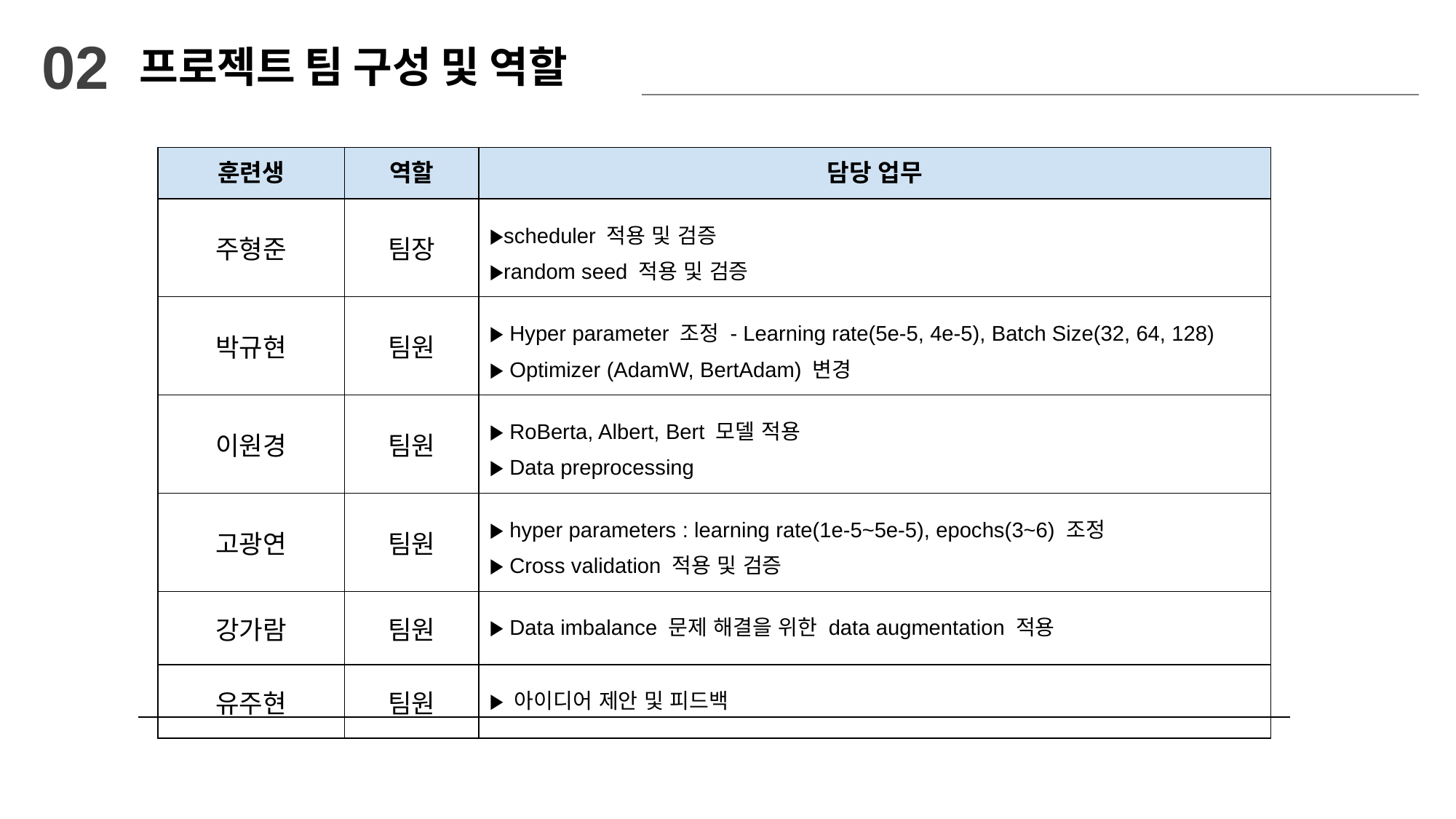

# 02
프로젝트 팀 구성 및 역할

| 훈련생 | 역할 | 담당 업무 |
| --- | --- | --- |
| 주형준 | 팀장 | ▶️scheduler 적용 및 검증 ▶random seed 적용 및 검증 |
| 박규현 | 팀원 | ▶️ Hyper parameter 조정 - Learning rate(5e-5, 4e-5), Batch Size(32, 64, 128) ▶️ Optimizer (AdamW, BertAdam) 변경 |
| 이원경 | 팀원 | ▶️ RoBerta, Albert, Bert 모델 적용 ▶️ Data preprocessing |
| 고광연 | 팀원 | ▶️ hyper parameters : learning rate(1e-5~5e-5), epochs(3~6) 조정 ▶️ Cross validation 적용 및 검증 |
| 강가람 | 팀원 | ▶️ Data imbalance 문제 해결을 위한 data augmentation 적용 |
| 유주현 | 팀원 | ▶️ 아이디어 제안 및 피드백 |